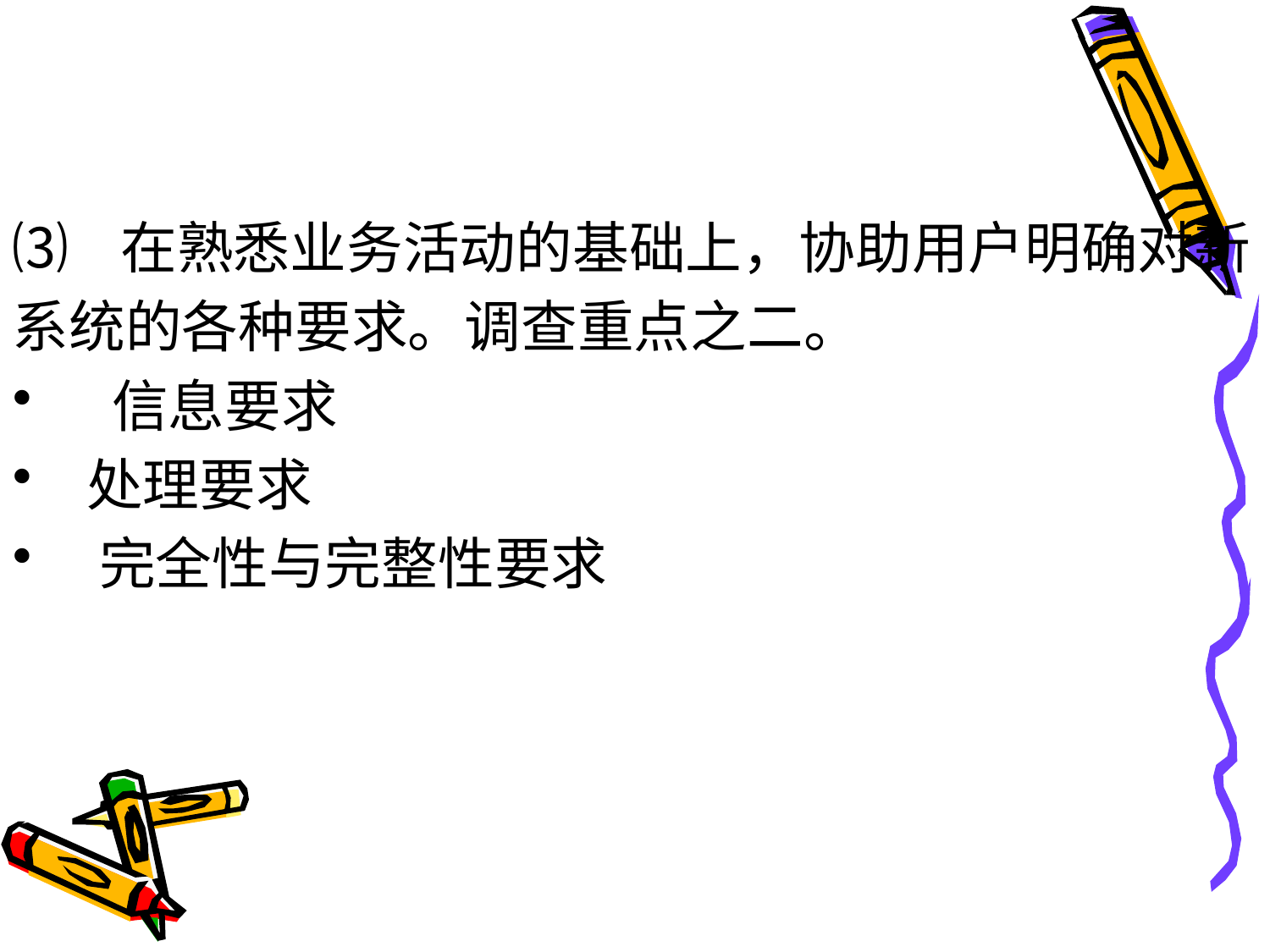

#
⑶   在熟悉业务活动的基础上，协助用户明确对新
系统的各种要求。调查重点之二。
   信息要求
 处理要求
  完全性与完整性要求